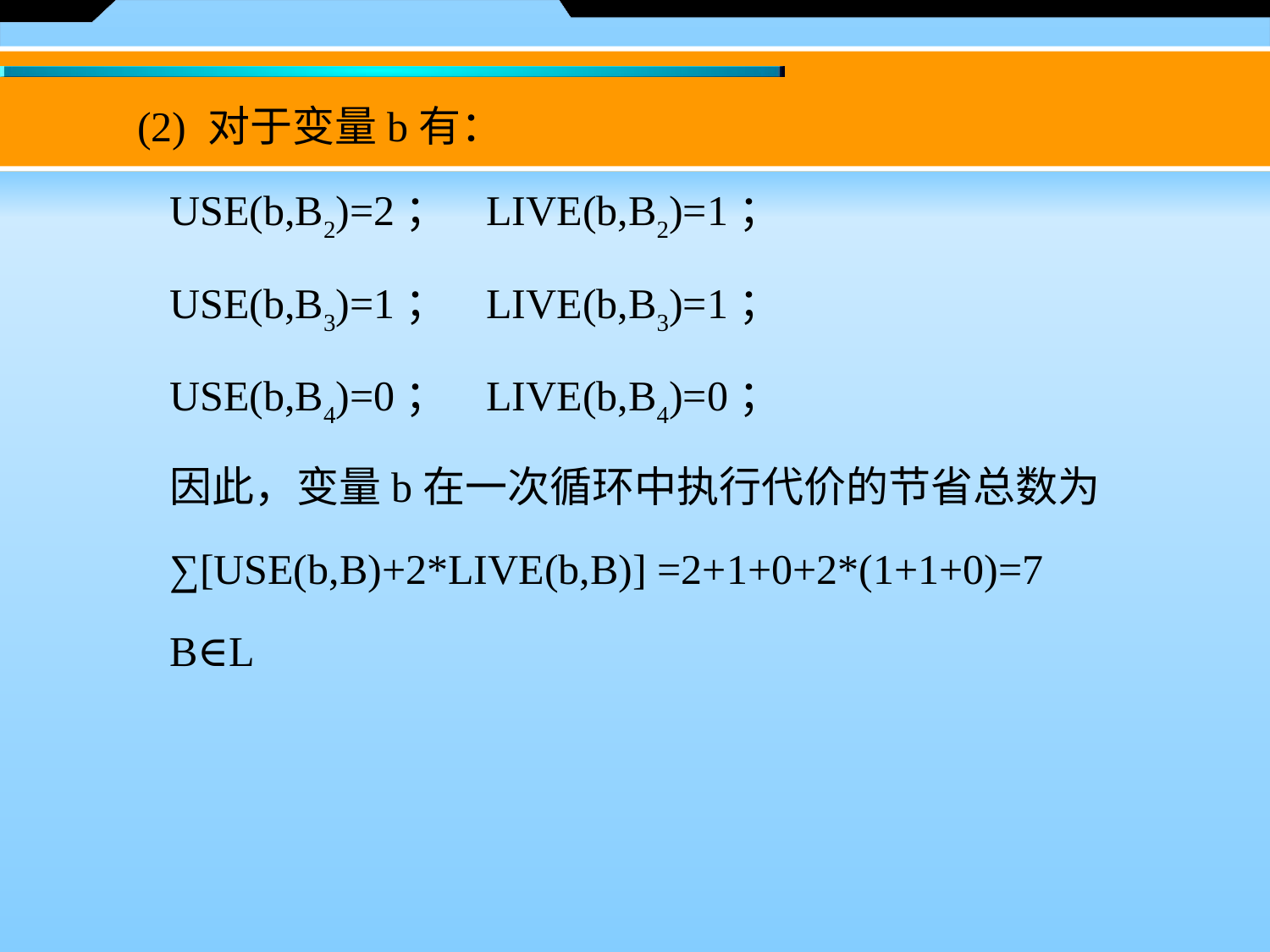

(2) 对于变量b有：
USE(b,B2)=2；   LIVE(b,B2)=1；
USE(b,B3)=1；   LIVE(b,B3)=1；
USE(b,B4)=0；   LIVE(b,B4)=0；
因此，变量b在一次循环中执行代价的节省总数为
∑[USE(b,B)+2*LIVE(b,B)] =2+1+0+2*(1+1+0)=7
B∈L